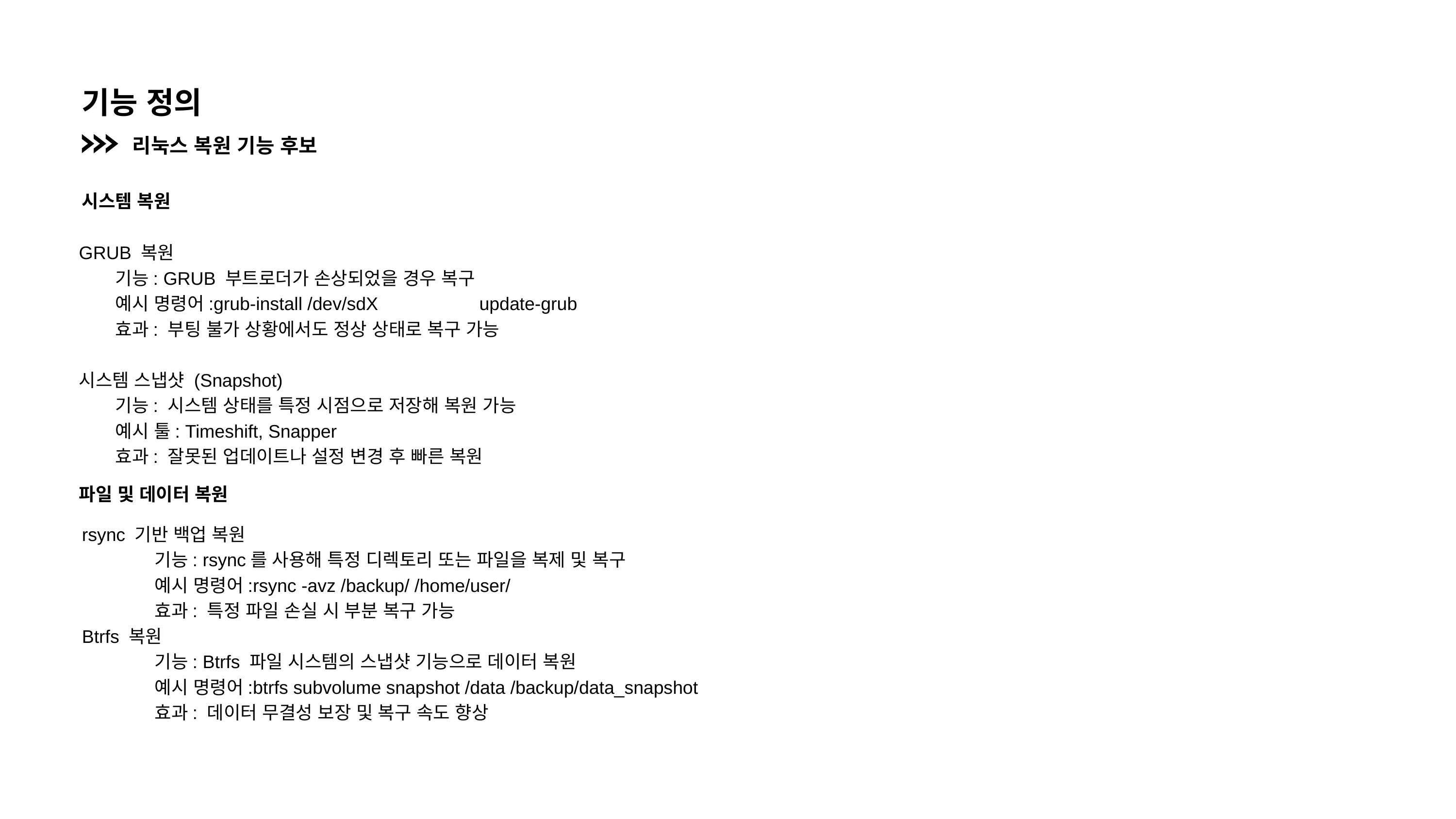

기능 정의
리눅스 복원 기능 후보

시스템 복원
GRUB 복원
	기능: GRUB 부트로더가 손상되었을 경우 복구
	예시 명령어:grub-install /dev/sdX 		update-grub
	효과: 부팅 불가 상황에서도 정상 상태로 복구 가능

시스템 스냅샷 (Snapshot)
	기능: 시스템 상태를 특정 시점으로 저장해 복원 가능
	예시 툴: Timeshift, Snapper
	효과: 잘못된 업데이트나 설정 변경 후 빠른 복원
파일 및 데이터 복원
rsync 기반 백업 복원
	기능: rsync를 사용해 특정 디렉토리 또는 파일을 복제 및 복구
	예시 명령어:rsync -avz /backup/ /home/user/
	효과: 특정 파일 손실 시 부분 복구 가능
Btrfs 복원
	기능: Btrfs 파일 시스템의 스냅샷 기능으로 데이터 복원
	예시 명령어:btrfs subvolume snapshot /data /backup/data_snapshot
	효과: 데이터 무결성 보장 및 복구 속도 향상